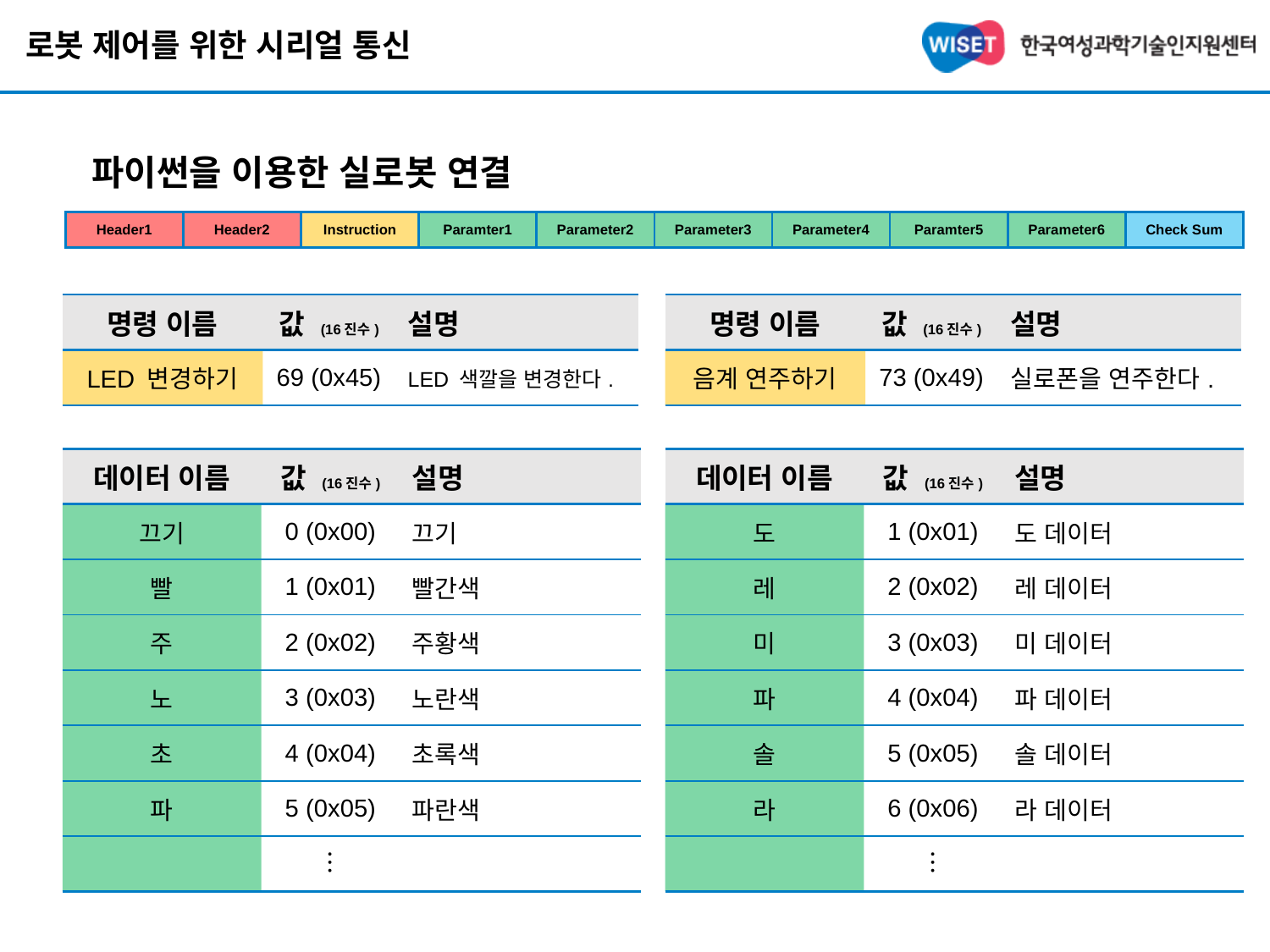

# 로봇 제어를 위한 시리얼 통신
파이썬을 이용한 실로봇 연결
| Header1 | Header2 | Instruction | Paramter1 | Parameter2 | Parameter3 | Parameter4 | Paramter5 | Parameter6 | Check Sum |
| --- | --- | --- | --- | --- | --- | --- | --- | --- | --- |
| 명령 이름 | 값 (16진수) | 설명 |
| --- | --- | --- |
| LED 변경하기 | 69 (0x45) | LED 색깔을 변경한다. |
| 명령 이름 | 값 (16진수) | 설명 |
| --- | --- | --- |
| 음계 연주하기 | 73 (0x49) | 실로폰을 연주한다. |
| 데이터 이름 | 값 (16진수) | 설명 |
| --- | --- | --- |
| 끄기 | 0 (0x00) | 끄기 |
| 빨 | 1 (0x01) | 빨간색 |
| 주 | 2 (0x02) | 주황색 |
| 노 | 3 (0x03) | 노란색 |
| 초 | 4 (0x04) | 초록색 |
| 파 | 5 (0x05) | 파란색 |
|  | ︙ |  |
| 데이터 이름 | 값 (16진수) | 설명 |
| --- | --- | --- |
| 도 | 1 (0x01) | 도 데이터 |
| 레 | 2 (0x02) | 레 데이터 |
| 미 | 3 (0x03) | 미 데이터 |
| 파 | 4 (0x04) | 파 데이터 |
| 솔 | 5 (0x05) | 솔 데이터 |
| 라 | 6 (0x06) | 라 데이터 |
|  | ︙ |  |